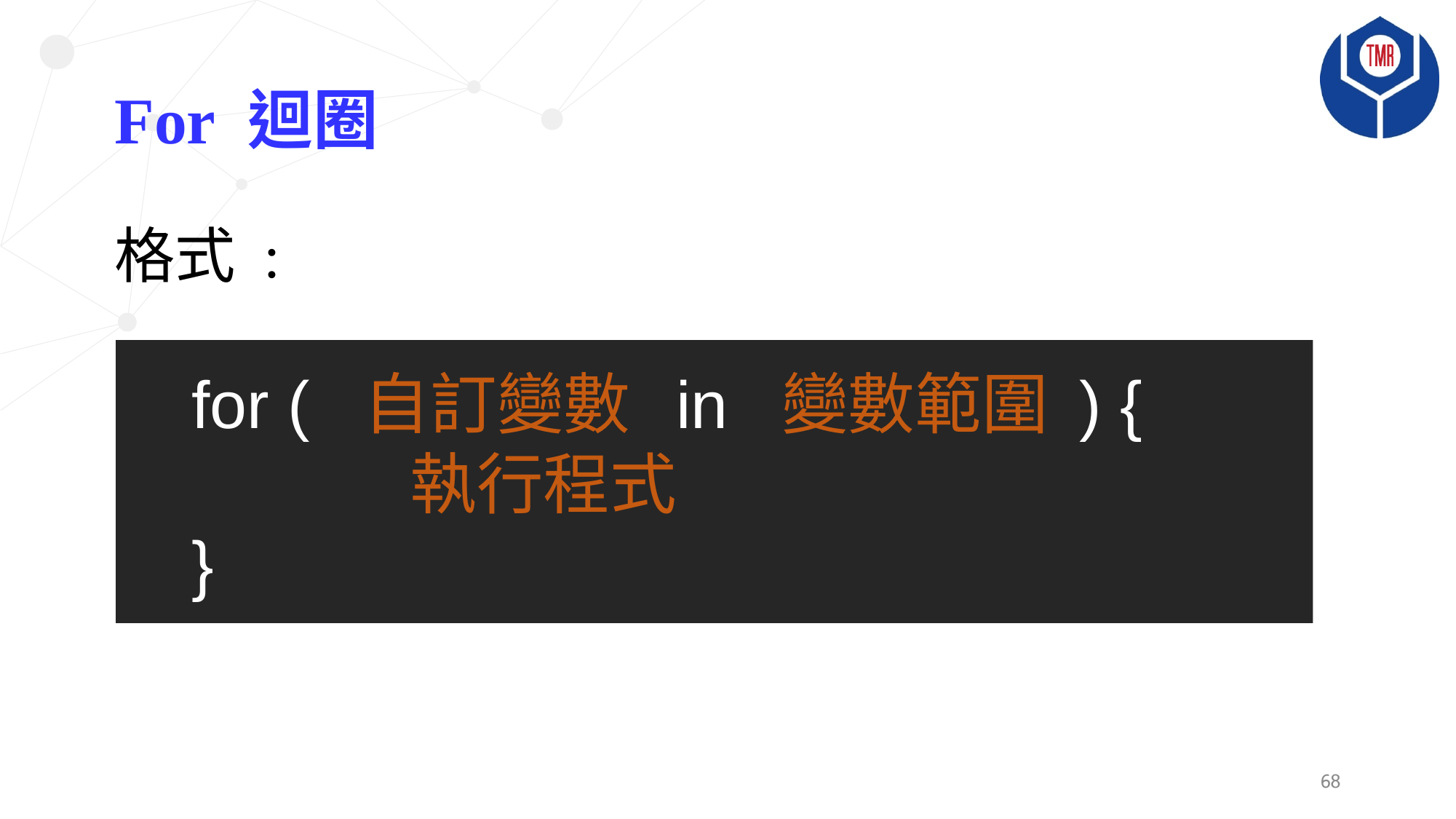

# For 迴圈
格式 :

for (  自訂變數  in  變數範圍 ) {
		執行程式
}
68